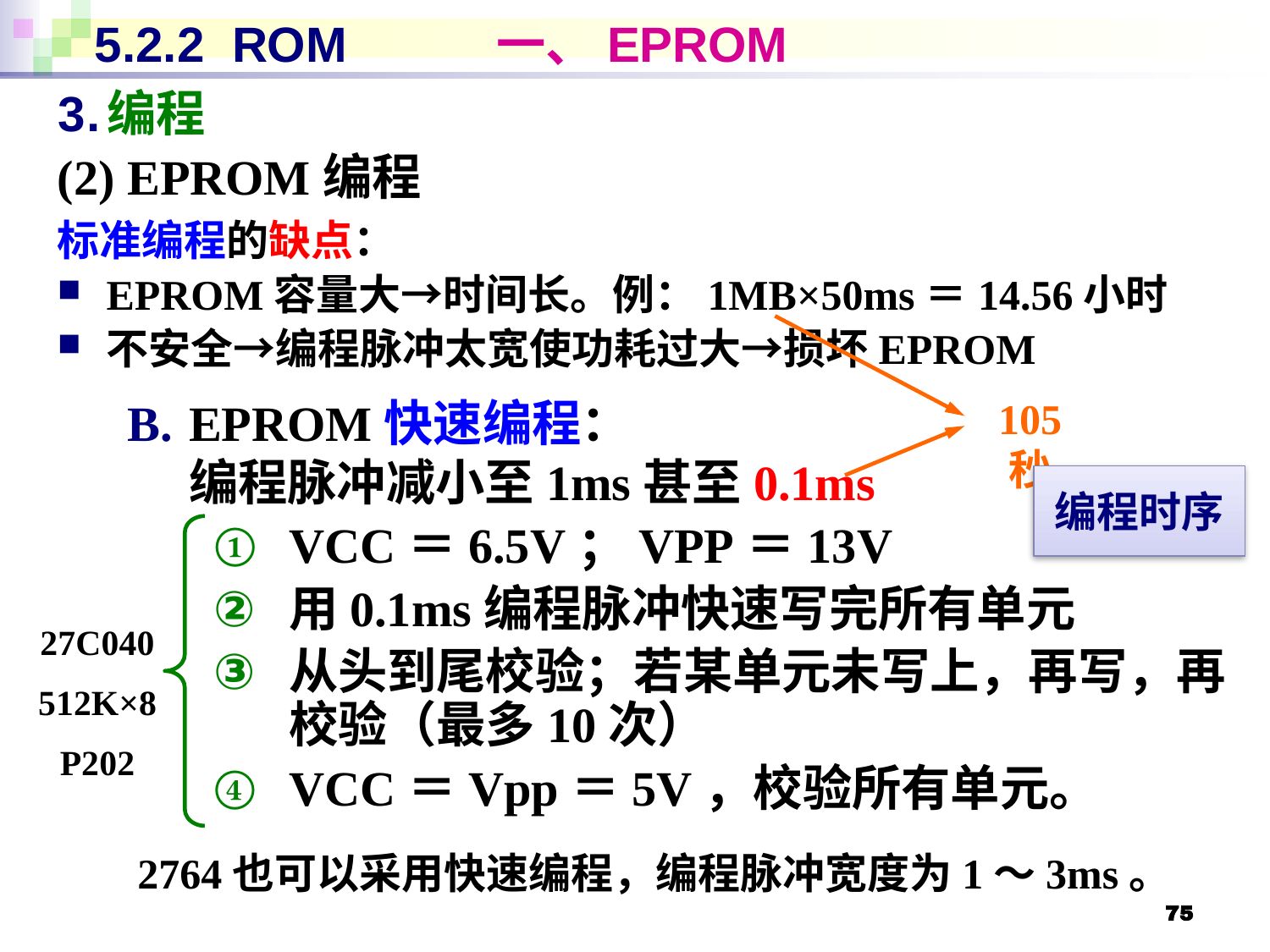

# 5.2.2  ROM          一、EPROM
编程
(2) EPROM编程
标准编程的缺点：
EPROM容量大→时间长。例：1MB×50ms＝14.56小时
不安全→编程脉冲太宽使功耗过大→损坏EPROM

EPROM快速编程：
编程脉冲减小至1ms甚至0.1ms
VCC＝6.5V；VPP＝13V
用0.1ms编程脉冲快速写完所有单元
从头到尾校验；若某单元未写上，再写，再校验（最多10次）
VCC＝Vpp＝5V，校验所有单元。
105 秒

编程时序

27C040
512K×8
P202
2764也可以采用快速编程，编程脉冲宽度为1～3ms。
75